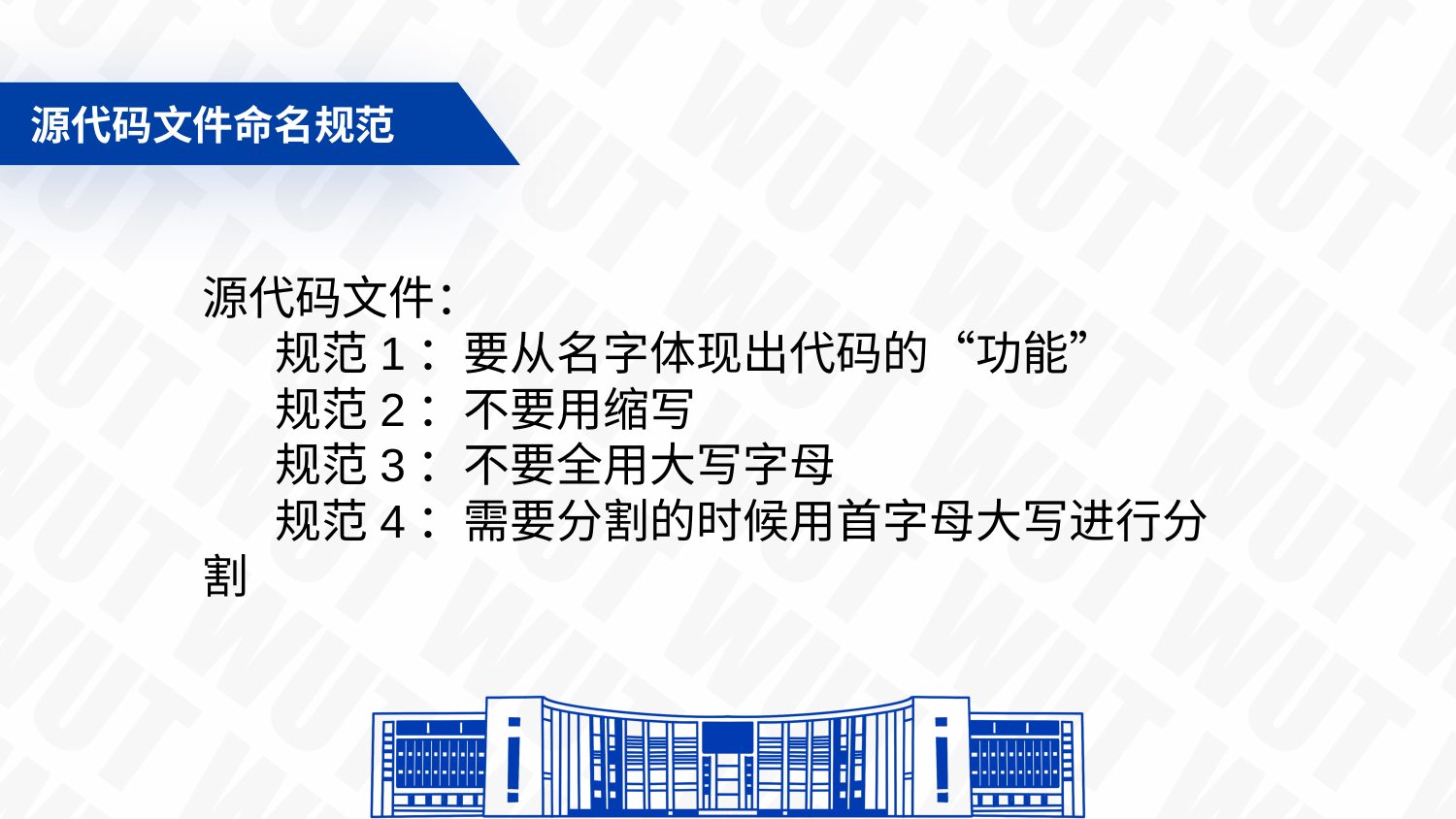

源代码文件命名规范
源代码文件：
规范1：要从名字体现出代码的“功能”
规范2：不要用缩写
规范3：不要全用大写字母
规范4：需要分割的时候用首字母大写进行分割